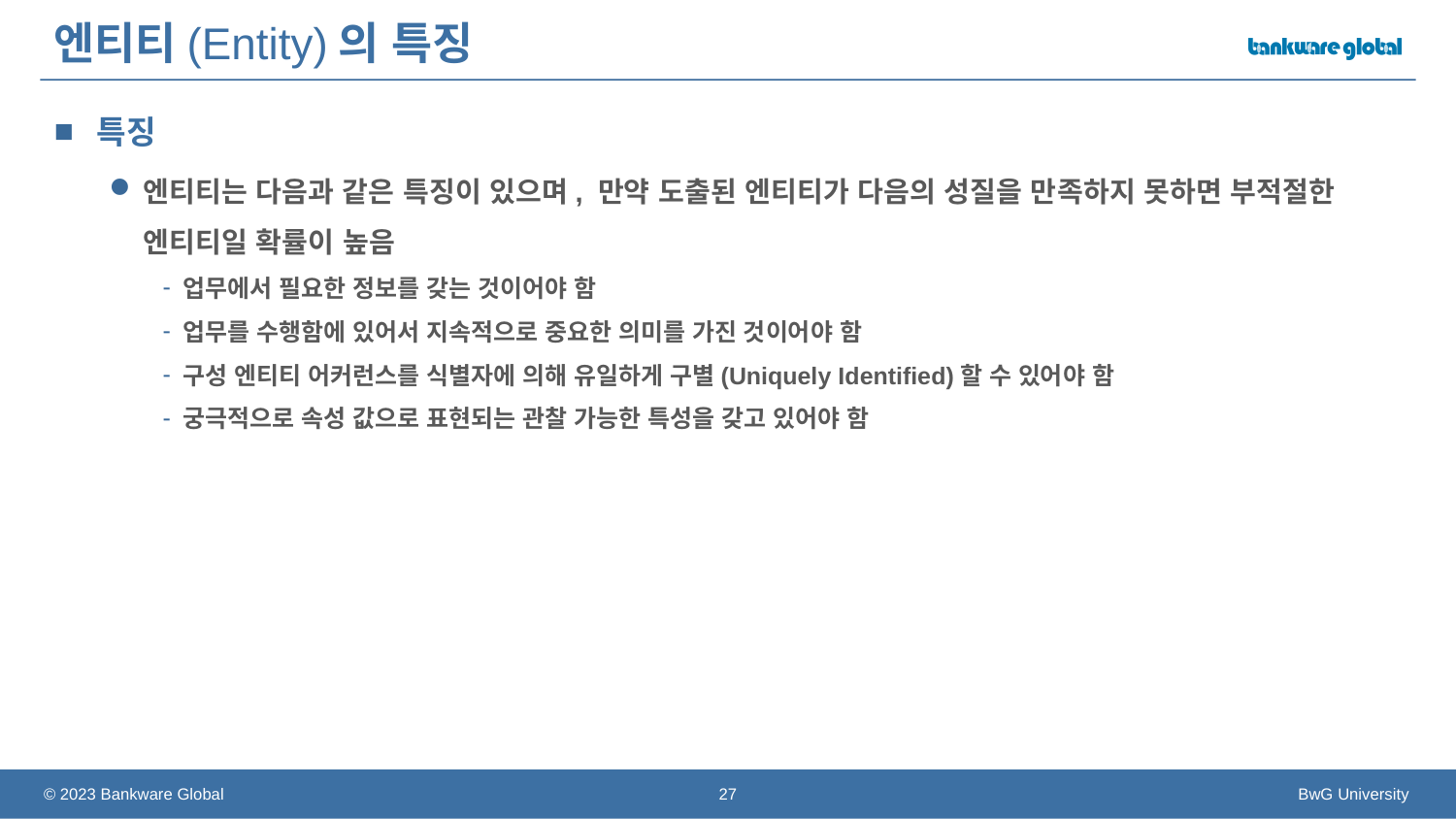

# 엔티티(Entity)의 특징
특징
엔티티는 다음과 같은 특징이 있으며, 만약 도출된 엔티티가 다음의 성질을 만족하지 못하면 부적절한 엔티티일 확률이 높음
업무에서 필요한 정보를 갖는 것이어야 함
업무를 수행함에 있어서 지속적으로 중요한 의미를 가진 것이어야 함
구성 엔티티 어커런스를 식별자에 의해 유일하게 구별(Uniquely Identified)할 수 있어야 함
궁극적으로 속성 값으로 표현되는 관찰 가능한 특성을 갖고 있어야 함

27